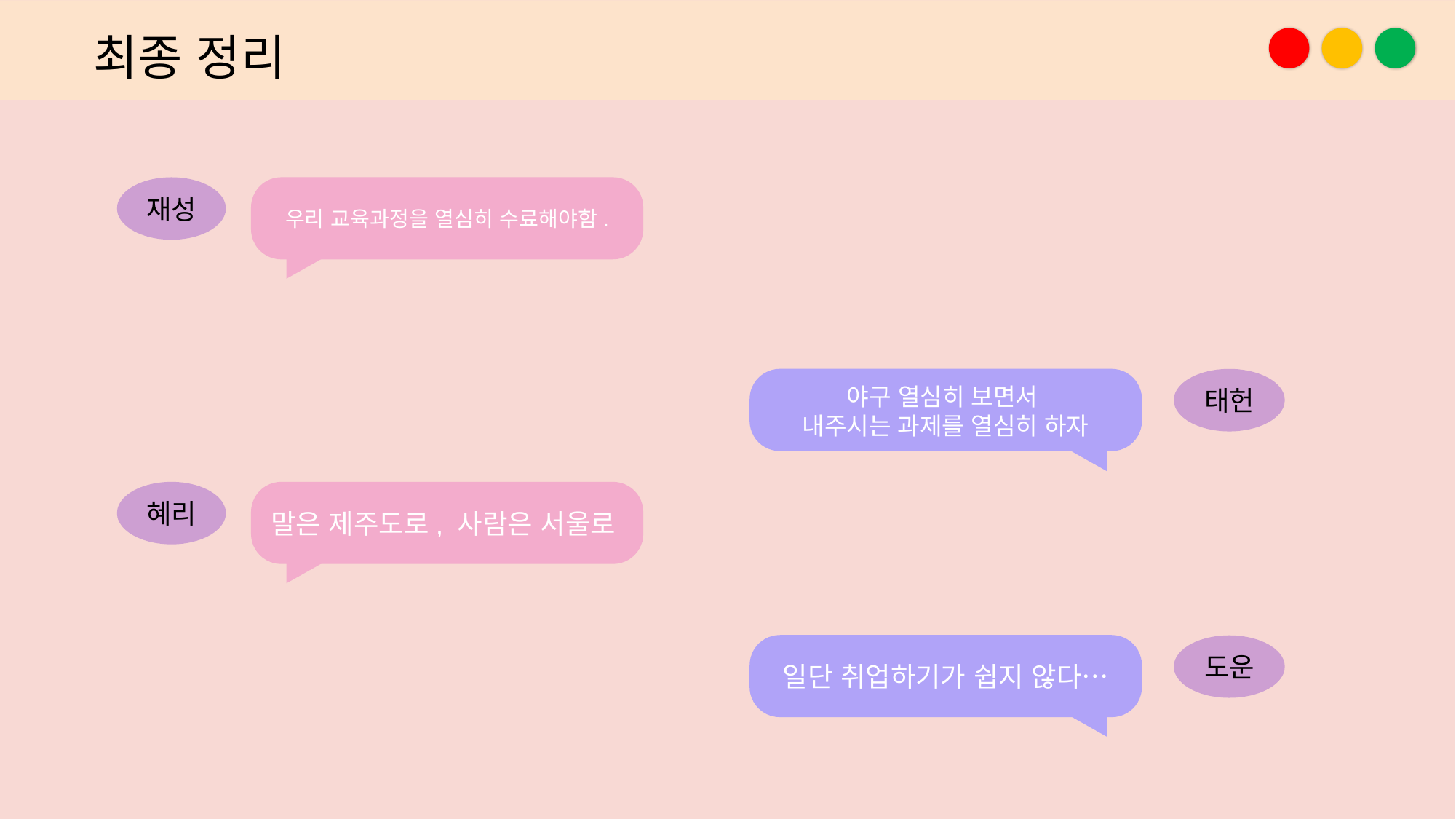

최종 정리

재성
우리 교육과정을 열심히 수료해야함.

태헌
야구 열심히 보면서
내주시는 과제를 열심히 하자
혜리
말은 제주도로, 사람은 서울로

일단 취업하기가 쉽지 않다…

도운